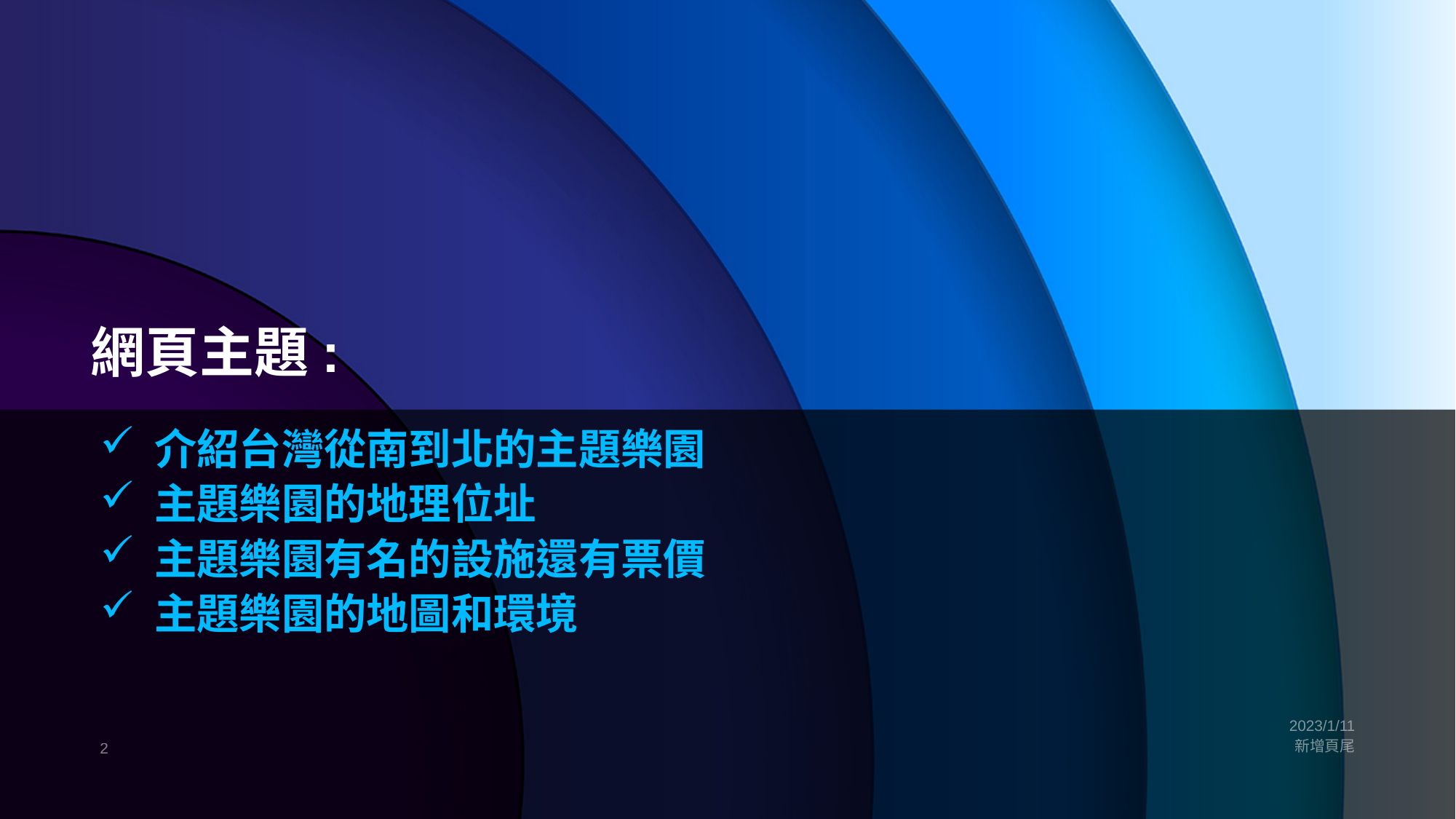

# 網頁主題:
介紹台灣從南到北的主題樂園
主題樂園的地理位址
主題樂園有名的設施還有票價
主題樂園的地圖和環境

2023/1/11
2
新增頁尾